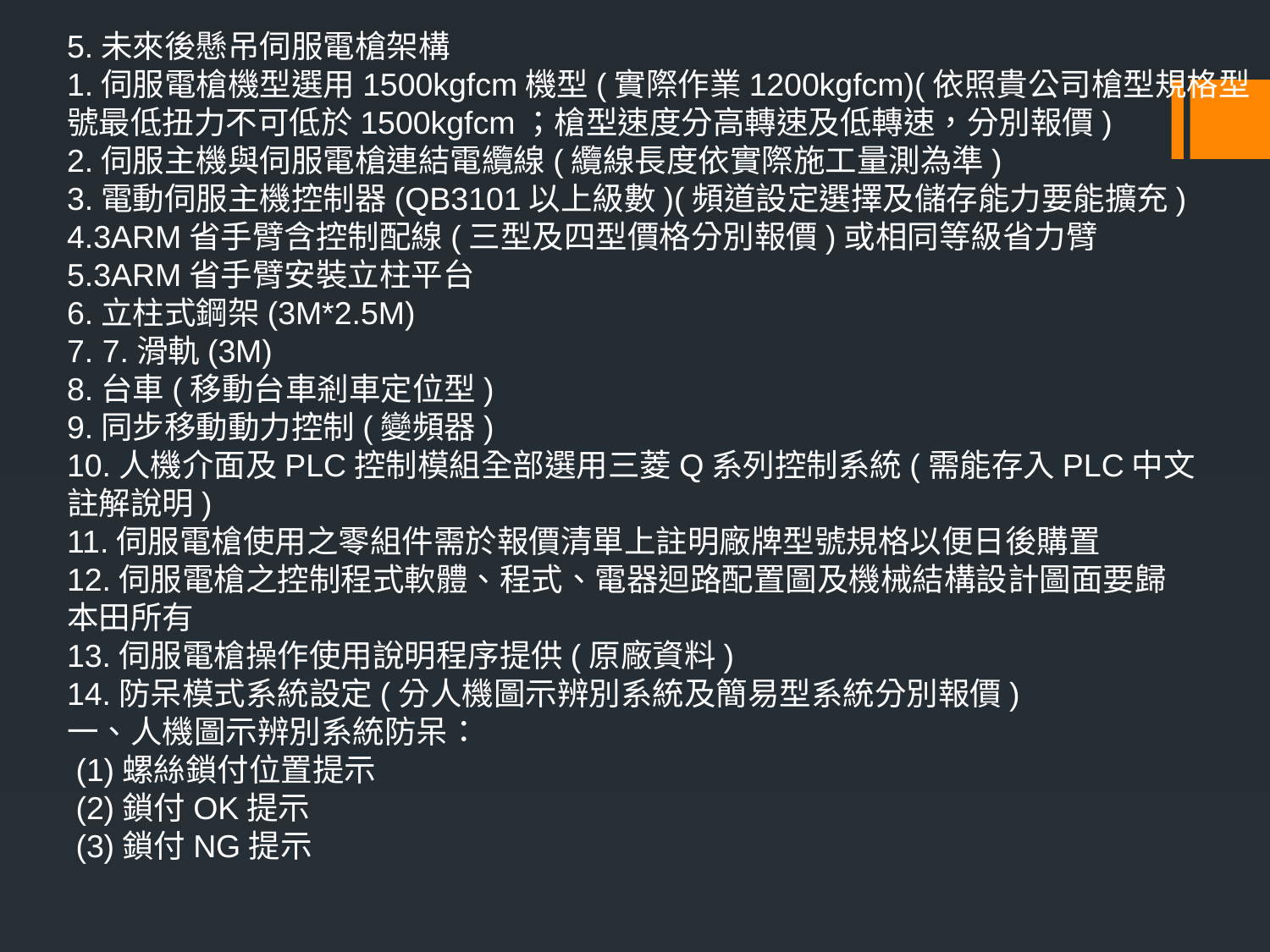

5.未來後懸吊伺服電槍架構
1.伺服電槍機型選用1500kgfcm機型(實際作業1200kgfcm)(依照貴公司槍型規格型
號最低扭力不可低於1500kgfcm；槍型速度分高轉速及低轉速，分別報價)
2.伺服主機與伺服電槍連結電纜線(纜線長度依實際施工量測為準)
3.電動伺服主機控制器(QB3101以上級數)(頻道設定選擇及儲存能力要能擴充)
4.3ARM省手臂含控制配線(三型及四型價格分別報價)或相同等級省力臂
5.3ARM省手臂安裝立柱平台
6.立柱式鋼架(3M*2.5M)
7. 7.滑軌(3M)
8.台車(移動台車剎車定位型)
9.同步移動動力控制(變頻器)
10.人機介面及PLC控制模組全部選用三菱Q系列控制系統(需能存入PLC中文
註解說明)
11.伺服電槍使用之零組件需於報價清單上註明廠牌型號規格以便日後購置
12.伺服電槍之控制程式軟體、程式、電器迴路配置圖及機械結構設計圖面要歸
本田所有
13.伺服電槍操作使用說明程序提供(原廠資料)
14.防呆模式系統設定(分人機圖示辨別系統及簡易型系統分別報價)
一、人機圖示辨別系統防呆：
 (1)螺絲鎖付位置提示
 (2)鎖付OK提示
 (3)鎖付NG提示